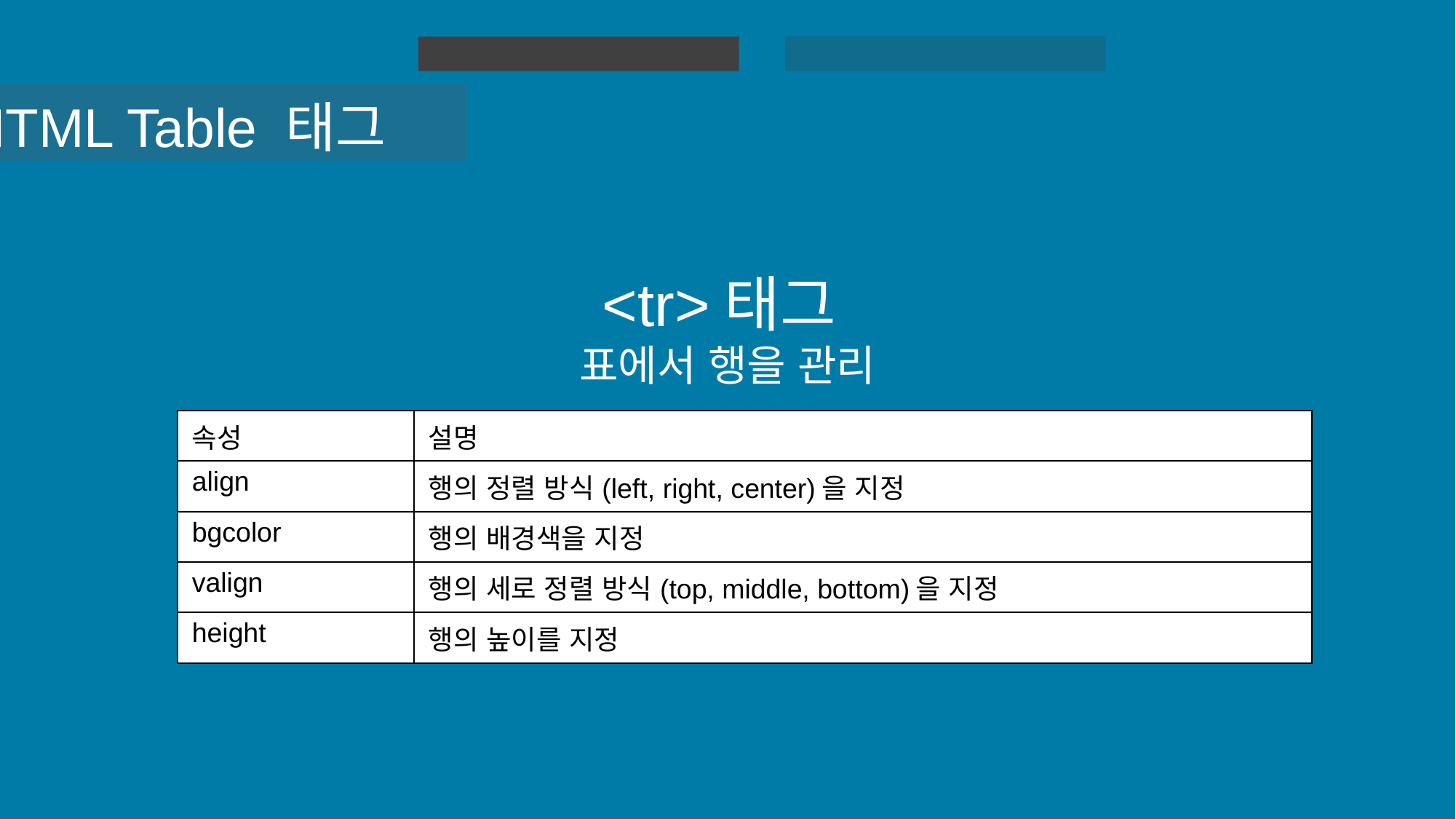

HTML 실습
HTML

HTML Table 태그
<tr>태그
표에서 행을 관리
| 속성 | 설명 |
| --- | --- |
| align | 행의 정렬 방식(left, right, center)을 지정 |
| bgcolor | 행의 배경색을 지정 |
| valign | 행의 세로 정렬 방식(top, middle, bottom)을 지정 |
| height | 행의 높이를 지정 |